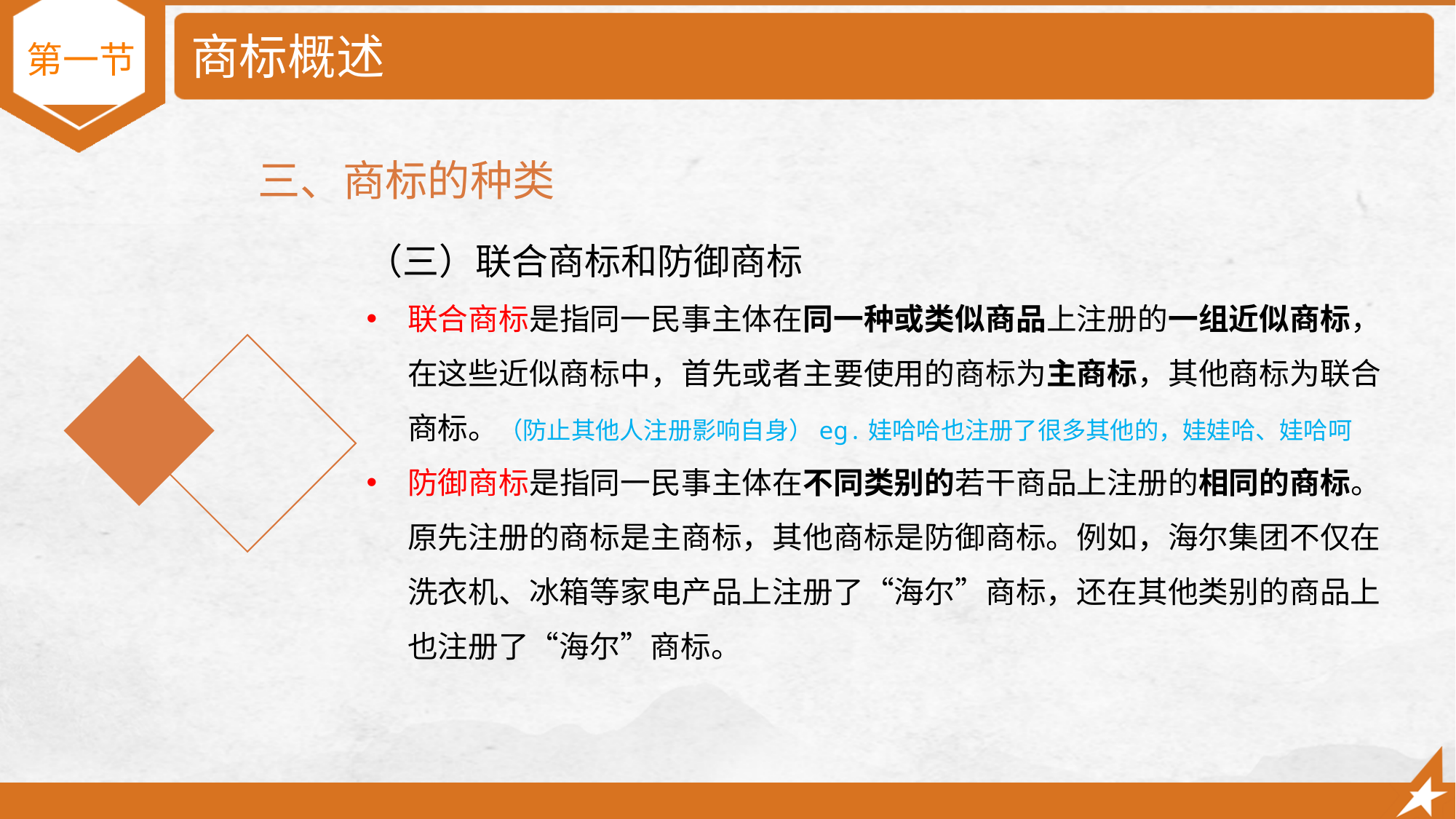

# 商标概述
第一节
三、商标的种类
（三）联合商标和防御商标
联合商标是指同一民事主体在同一种或类似商品上注册的一组近似商标，在这些近似商标中，首先或者主要使用的商标为主商标，其他商标为联合商标。（防止其他人注册影响自身）eg.娃哈哈也注册了很多其他的，娃娃哈、娃哈呵
防御商标是指同一民事主体在不同类别的若干商品上注册的相同的商标。原先注册的商标是主商标，其他商标是防御商标。例如，海尔集团不仅在洗衣机、冰箱等家电产品上注册了“海尔”商标，还在其他类别的商品上也注册了“海尔”商标。